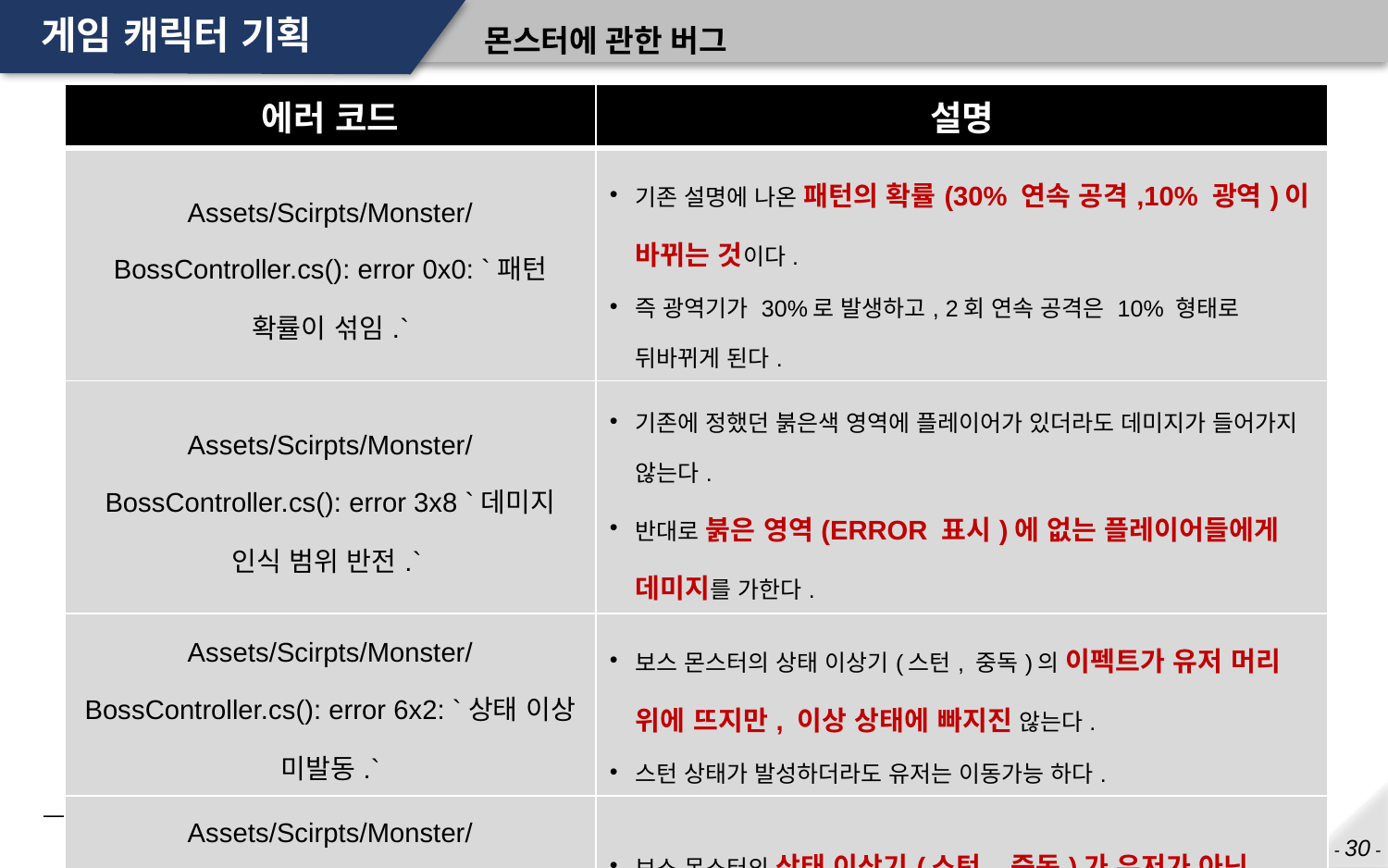

# 게임 캐릭터 기획
몬스터에 관한 버그
| 에러 코드 | 설명 |
| --- | --- |
| Assets/Scirpts/Monster/BossController.cs(): error 0x0: `패턴 확률이 섞임.` | 기존 설명에 나온 패턴의 확률(30% 연속 공격,10% 광역)이 바뀌는 것이다. 즉 광역기가 30%로 발생하고, 2회 연속 공격은 10% 형태로 뒤바뀌게 된다. |
| Assets/Scirpts/Monster/BossController.cs(): error 3x8 `데미지 인식 범위 반전.` | 기존에 정했던 붉은색 영역에 플레이어가 있더라도 데미지가 들어가지 않는다. 반대로 붉은 영역(ERROR 표시)에 없는 플레이어들에게 데미지를 가한다. |
| Assets/Scirpts/Monster/BossController.cs(): error 6x2: `상태 이상 미발동.` | 보스 몬스터의 상태 이상기(스턴, 중독)의 이펙트가 유저 머리 위에 뜨지만, 이상 상태에 빠지진 않는다. 스턴 상태가 발성하더라도 유저는 이동가능 하다. |
| Assets/Scirpts/Monster/BossController.cs(): error 6x2: `상태 이상 반전.` | 보스 몬스터의 상태 이상기(스턴, 중독)가 유저가 아닌 보스가 걸리게 된다. |